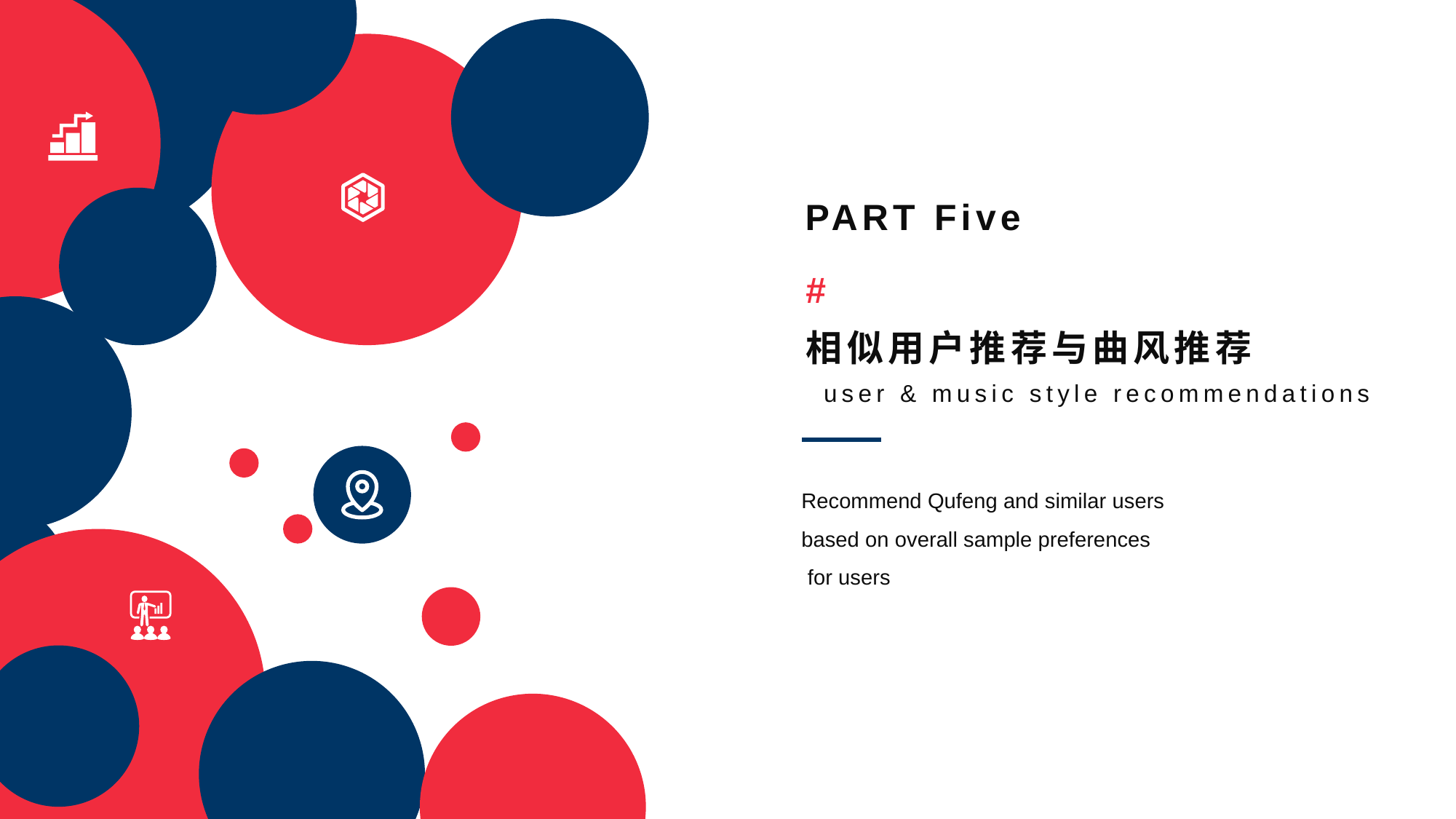

PART Five
#

相似用户推荐与曲风推荐
user & music style recommendations

Recommend Qufeng and similar users
based on overall sample preferences
 for users